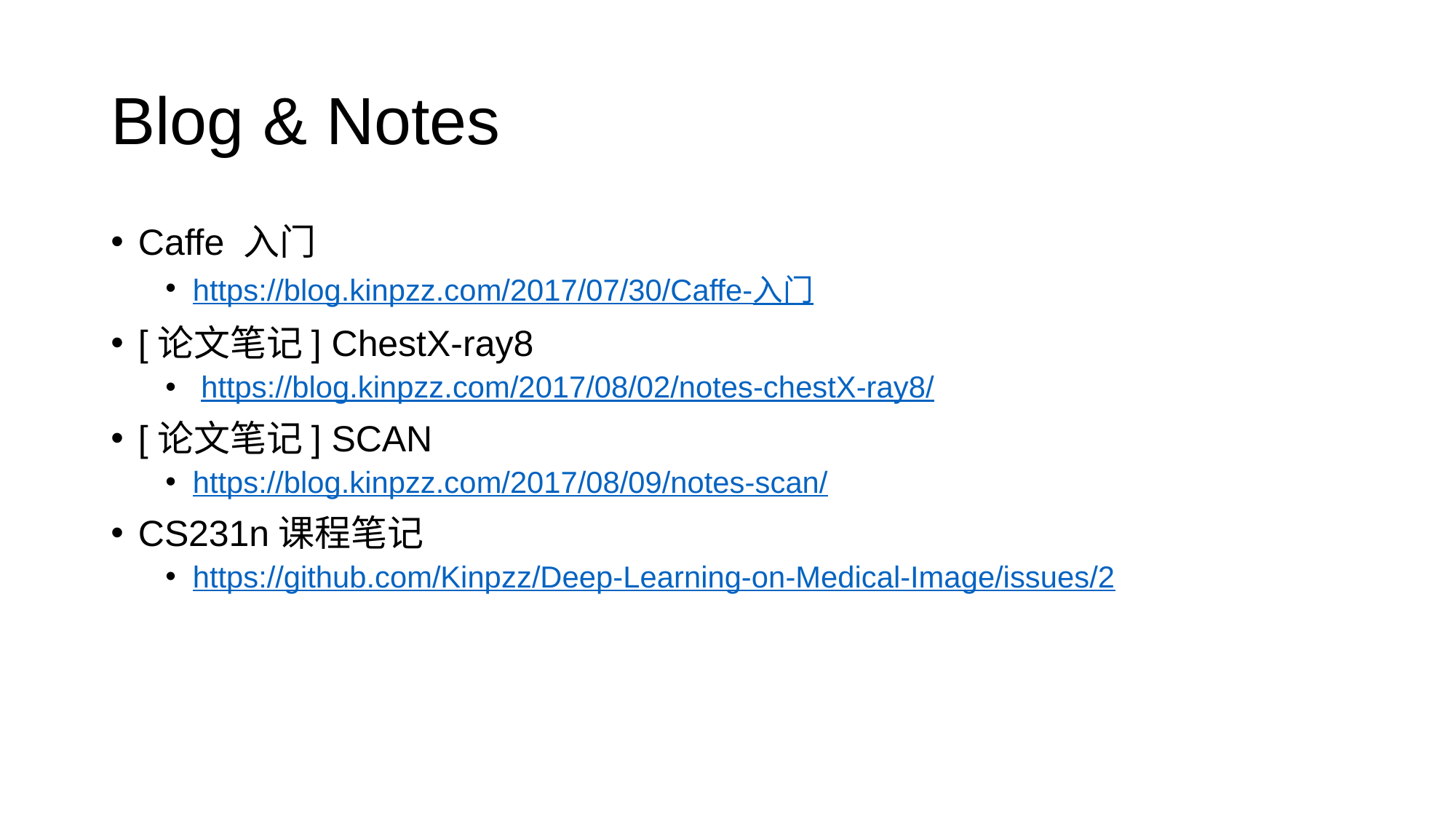

# Blog & Notes
Caffe 入门
https://blog.kinpzz.com/2017/07/30/Caffe-入门
[论文笔记] ChestX-ray8
 https://blog.kinpzz.com/2017/08/02/notes-chestX-ray8/
[论文笔记] SCAN
https://blog.kinpzz.com/2017/08/09/notes-scan/
CS231n课程笔记
https://github.com/Kinpzz/Deep-Learning-on-Medical-Image/issues/2